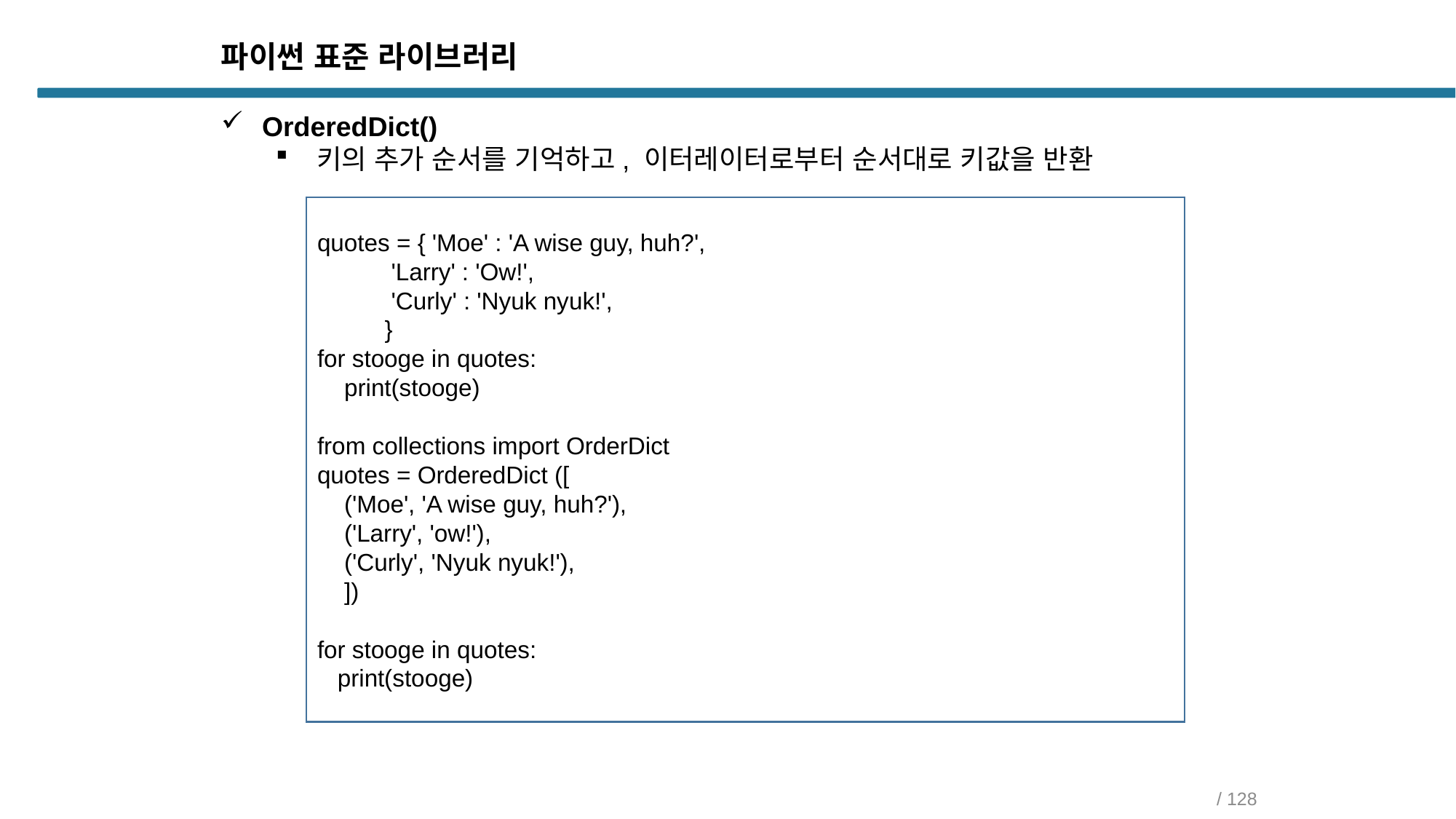

파이썬 표준 라이브러리
OrderedDict()
키의 추가 순서를 기억하고, 이터레이터로부터 순서대로 키값을 반환
quotes = { 'Moe' : 'A wise guy, huh?',
           'Larry' : 'Ow!',
           'Curly' : 'Nyuk nyuk!',
          }
for stooge in quotes:
    print(stooge)

from collections import OrderDict
quotes = OrderedDict ([
    ('Moe', 'A wise guy, huh?'),
    ('Larry', 'ow!'),
    ('Curly', 'Nyuk nyuk!'),
    ])

for stooge in quotes:
   print(stooge)
/ 128